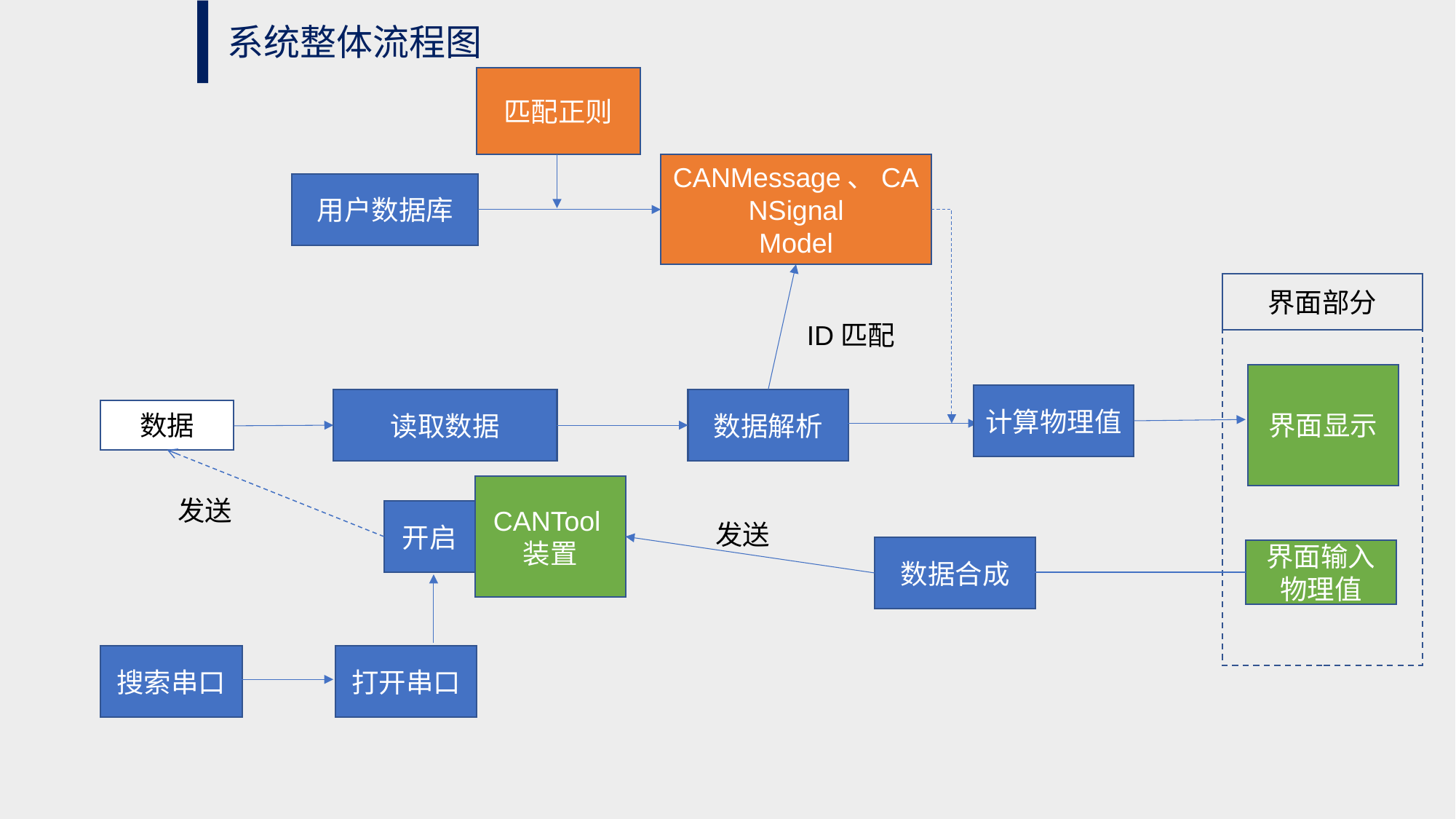

系统整体流程图
匹配正则
CANMessage、CANSignal
Model
用户数据库
界面部分
ID匹配

界面显示
计算物理值
读取数据
数据解析
数据
CANTool装置
发送
开启
发送
数据合成
界面输入物理值
搜索串口
打开串口